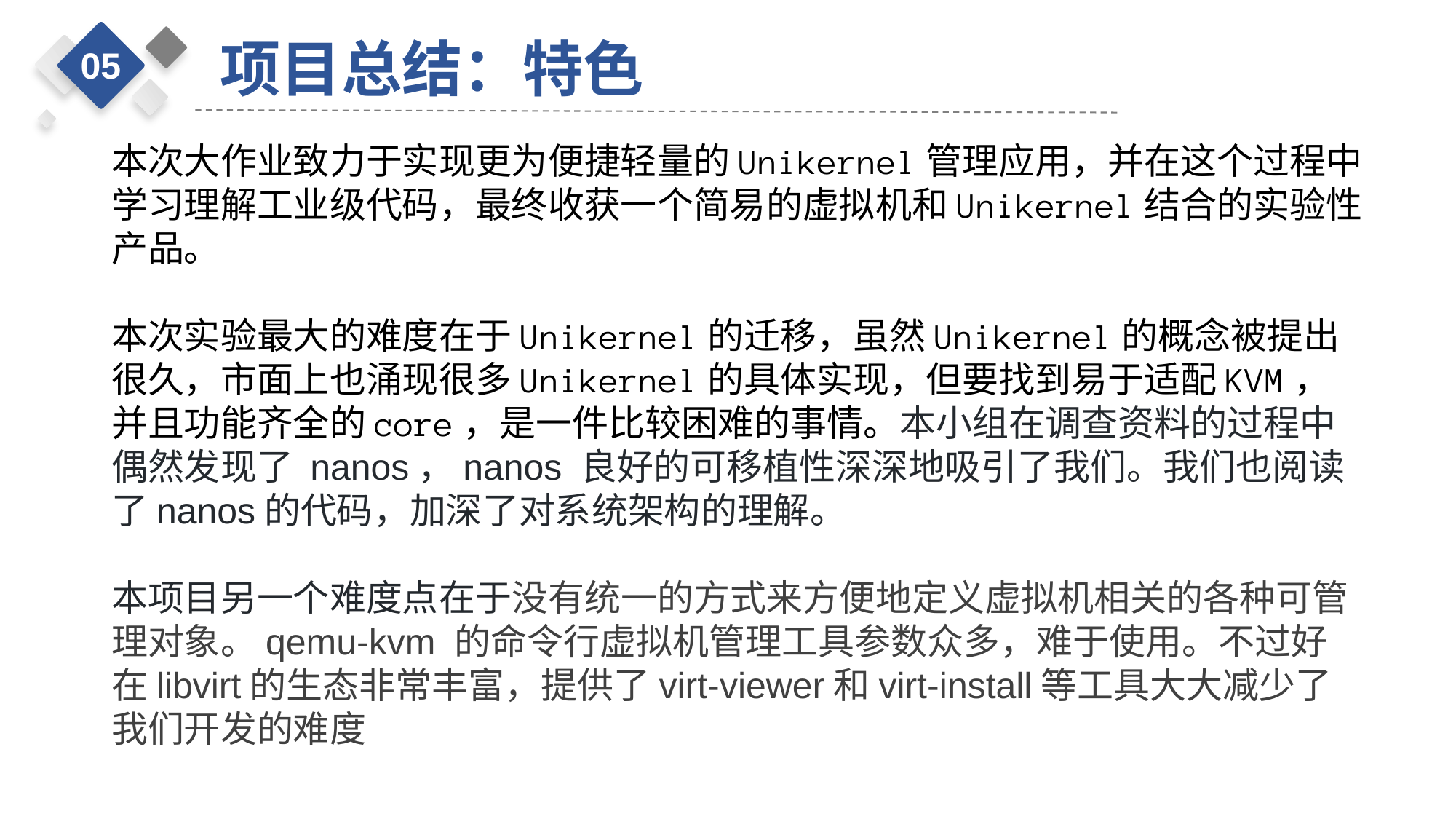

项目总结：特色

05

本次大作业致力于实现更为便捷轻量的Unikernel管理应用，并在这个过程中学习理解工业级代码，最终收获一个简易的虚拟机和Unikernel结合的实验性产品。

本次实验最大的难度在于Unikernel的迁移，虽然Unikernel的概念被提出很久，市面上也涌现很多Unikernel的具体实现，但要找到易于适配KVM，并且功能齐全的core，是一件比较困难的事情。本小组在调查资料的过程中偶然发现了 nanos，nanos 良好的可移植性深深地吸引了我们。我们也阅读了nanos的代码，加深了对系统架构的理解。

本项目另一个难度点在于没有统一的方式来方便地定义虚拟机相关的各种可管理对象。qemu-kvm 的命令行虚拟机管理工具参数众多，难于使用。不过好在libvirt的生态非常丰富，提供了virt-viewer和virt-install等工具大大减少了我们开发的难度